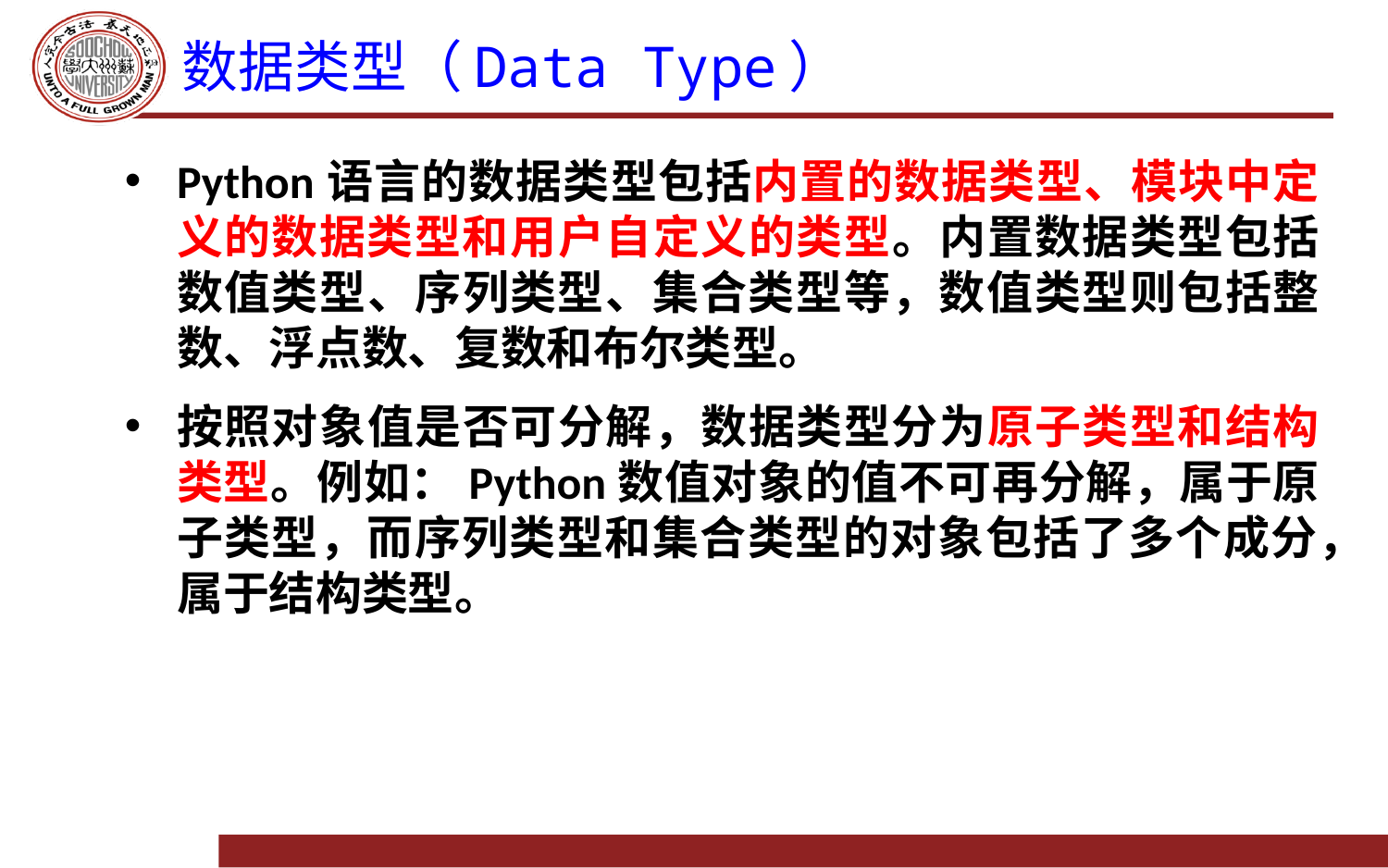

# 数据类型（Data Type）
Python语言的数据类型包括内置的数据类型、模块中定义的数据类型和用户自定义的类型。内置数据类型包括数值类型、序列类型、集合类型等，数值类型则包括整数、浮点数、复数和布尔类型。
按照对象值是否可分解，数据类型分为原子类型和结构类型。例如：Python数值对象的值不可再分解，属于原子类型，而序列类型和集合类型的对象包括了多个成分，属于结构类型。